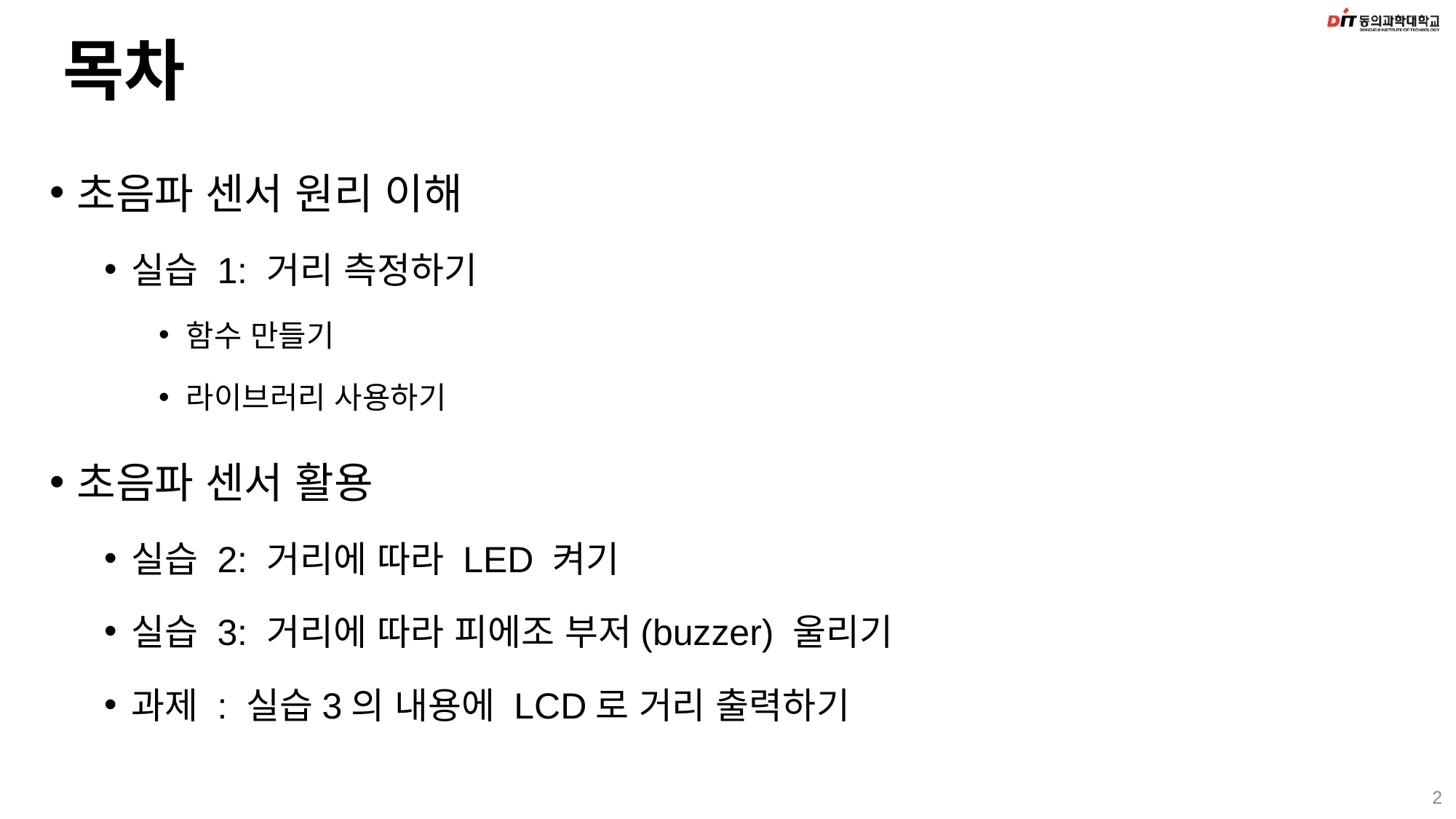

# 목차
초음파 센서 원리 이해
실습 1: 거리 측정하기
함수 만들기
라이브러리 사용하기
초음파 센서 활용
실습 2: 거리에 따라 LED 켜기
실습 3: 거리에 따라 피에조 부저(buzzer) 울리기
과제 : 실습3의 내용에 LCD로 거리 출력하기
2